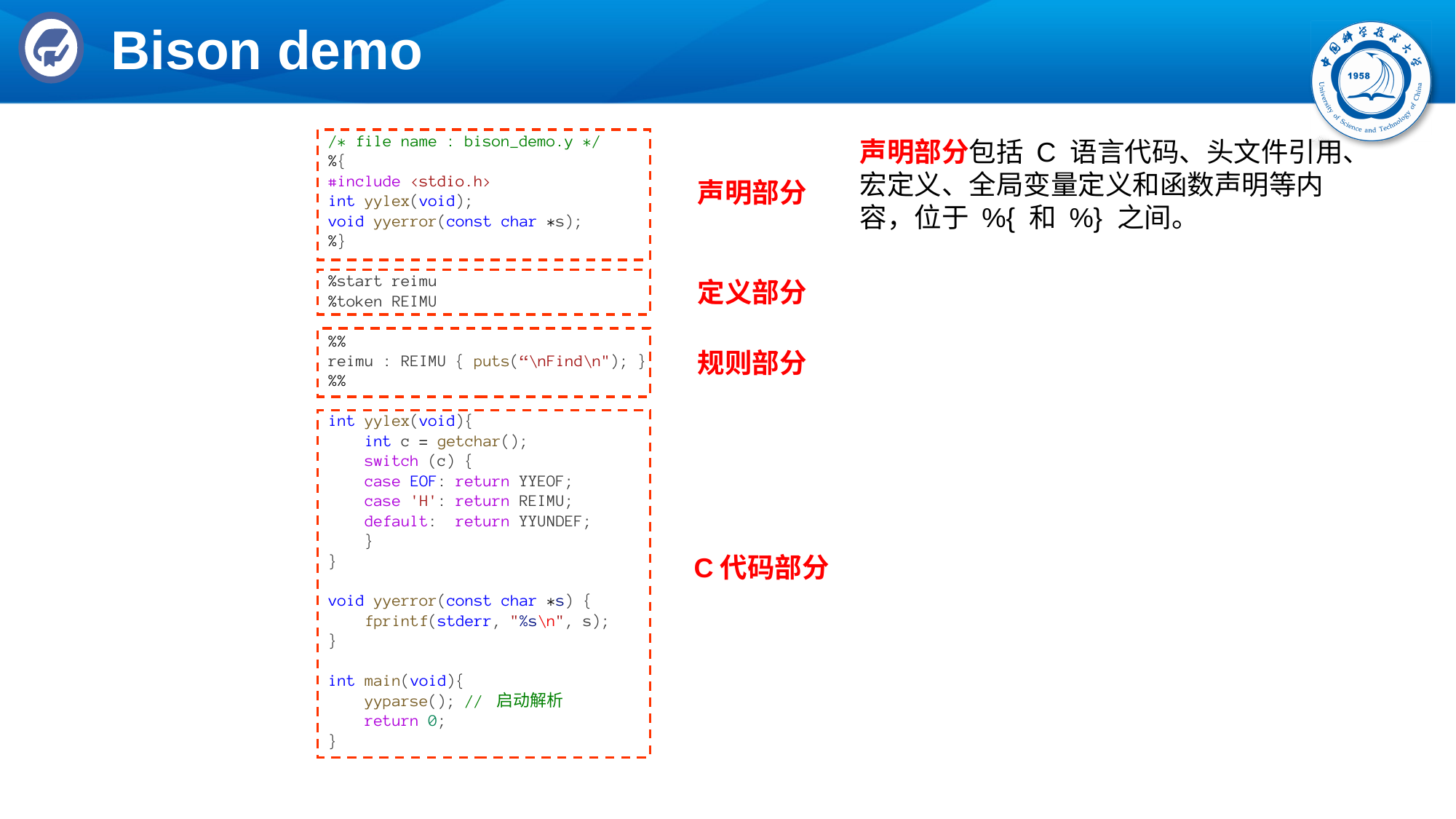

# Bison demo
/* file name : bison_demo.y */
%{
#include <stdio.h>
int yylex(void);
void yyerror(const char *s);
%}
%start reimu
%token REIMU
%%
reimu : REIMU { puts(“\nFind\n"); }
%%
int yylex(void){
    int c = getchar();
    switch (c) {
    case EOF: return YYEOF;
    case 'H': return REIMU;
    default:  return YYUNDEF;
    }
}
void yyerror(const char *s) {
    fprintf(stderr, "%s\n", s);
}
int main(void){
    yyparse(); // 启动解析
    return 0;
}

声明部分

定义部分

规则部分

C代码部分
声明部分包括 C 语言代码、头文件引用、宏定义、全局变量定义和函数声明等内容，位于 %{ 和 %} 之间。